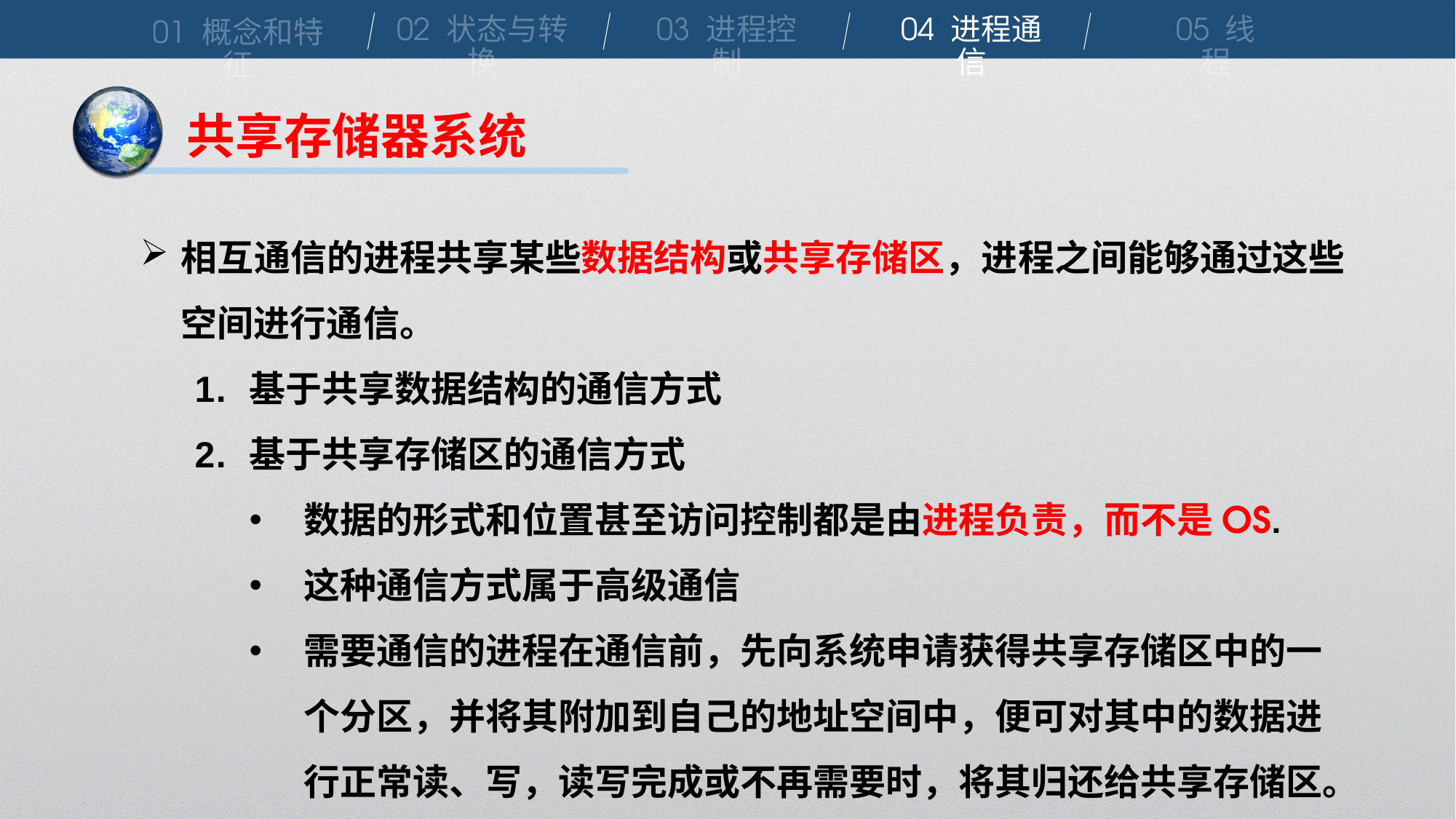

02 状态与转换
03 进程控制
04 进程通信
05 线程
01 概念和特征
共享存储器系统
相互通信的进程共享某些数据结构或共享存储区，进程之间能够通过这些空间进行通信。
基于共享数据结构的通信方式
基于共享存储区的通信方式
数据的形式和位置甚至访问控制都是由进程负责，而不是OS.
这种通信方式属于高级通信
需要通信的进程在通信前，先向系统申请获得共享存储区中的一个分区，并将其附加到自己的地址空间中，便可对其中的数据进行正常读、写，读写完成或不再需要时，将其归还给共享存储区。